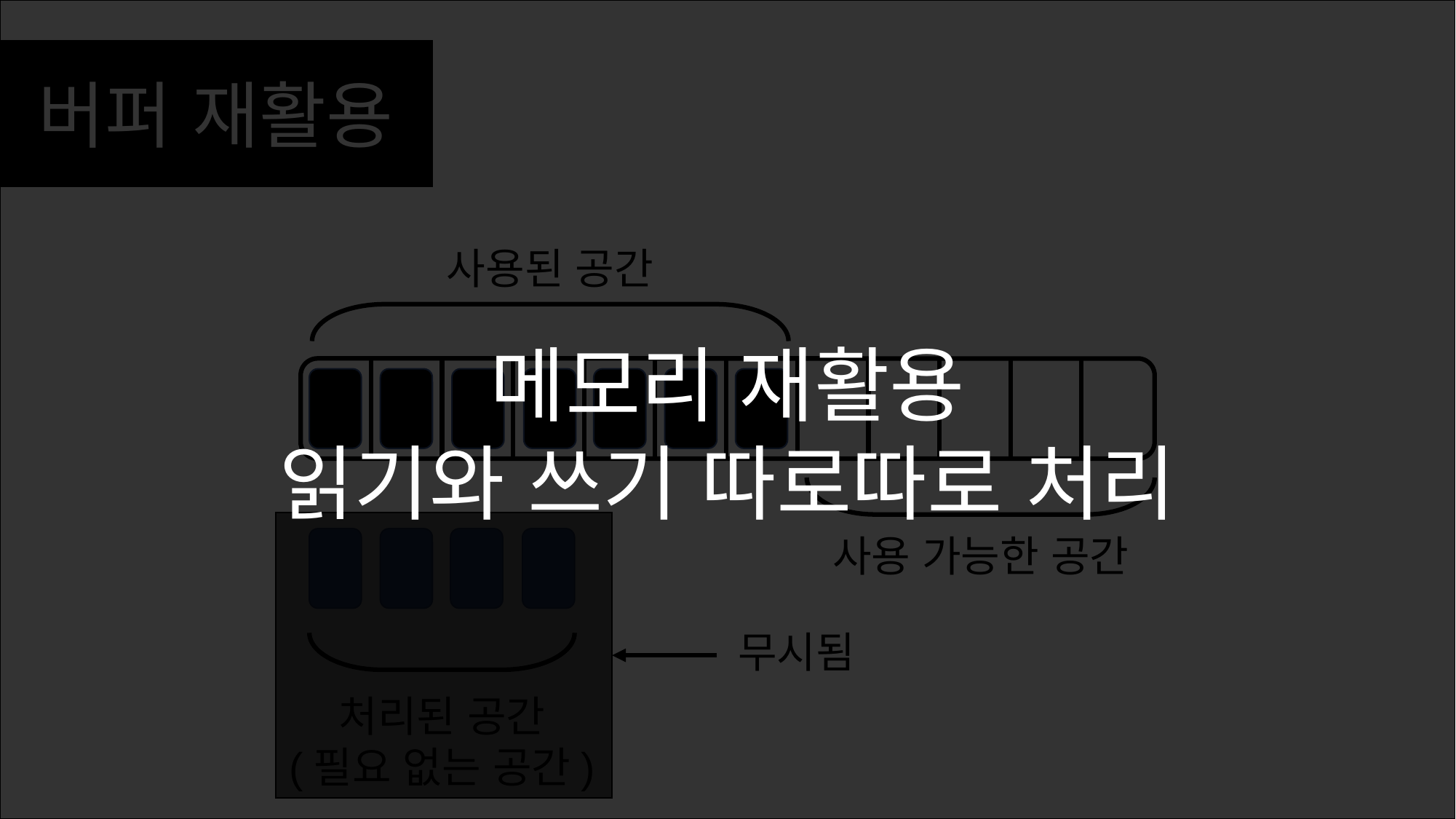

버퍼 재활용

사용된 공간

메모리 재활용
읽기와 쓰기 따로따로 처리

사용 가능한 공간

처리된 공간
(필요 없는 공간)
무시됨